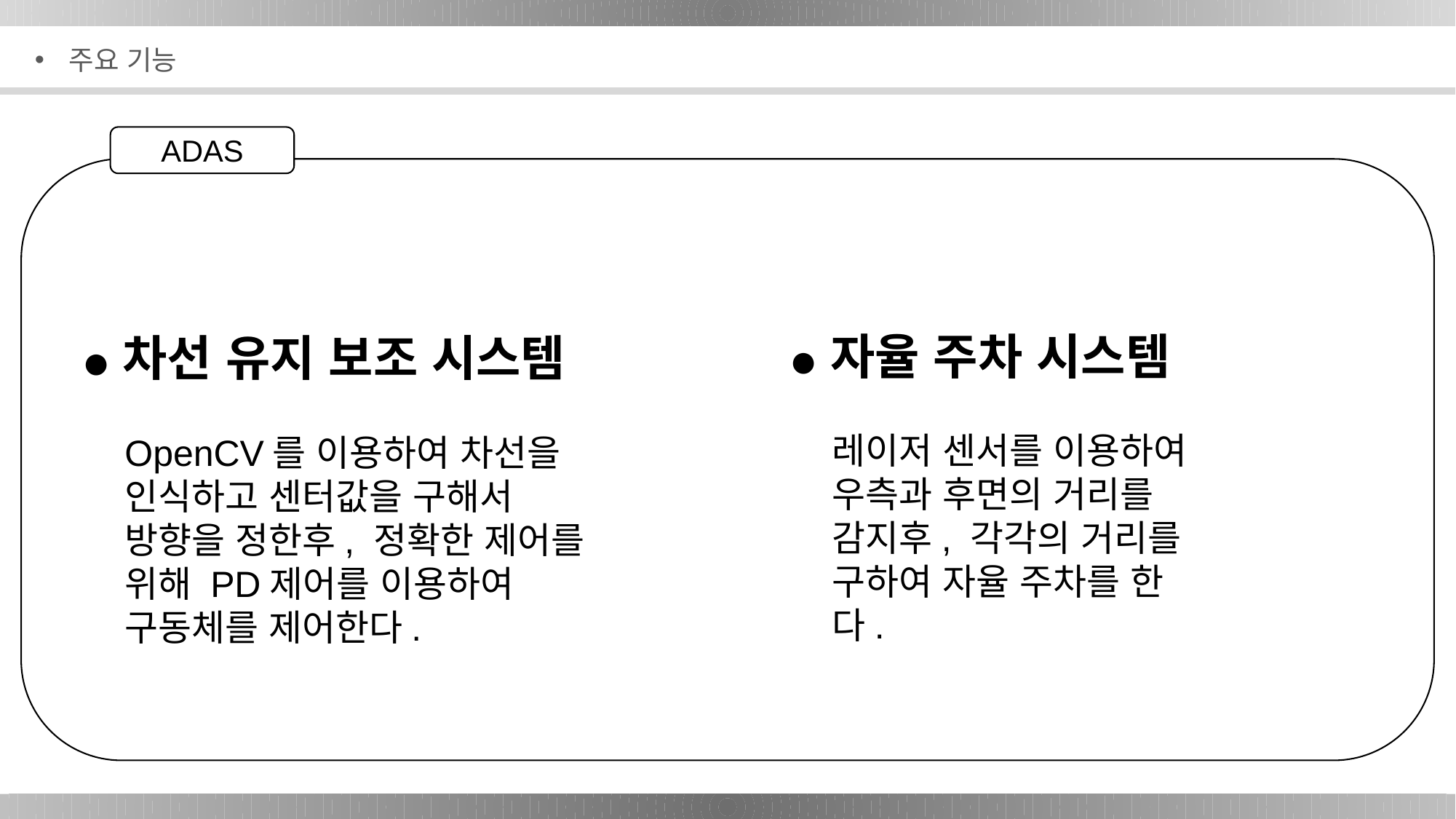

주요 기능

ADAS

자율 주차 시스템

레이저 센서를 이용하여 우측과 후면의 거리를 감지후, 각각의 거리를 구하여 자율 주차를 한다.
차선 유지 보조 시스템

OpenCV를 이용하여 차선을 인식하고 센터값을 구해서 방향을 정한후, 정확한 제어를 위해 PD제어를 이용하여 구동체를 제어한다.